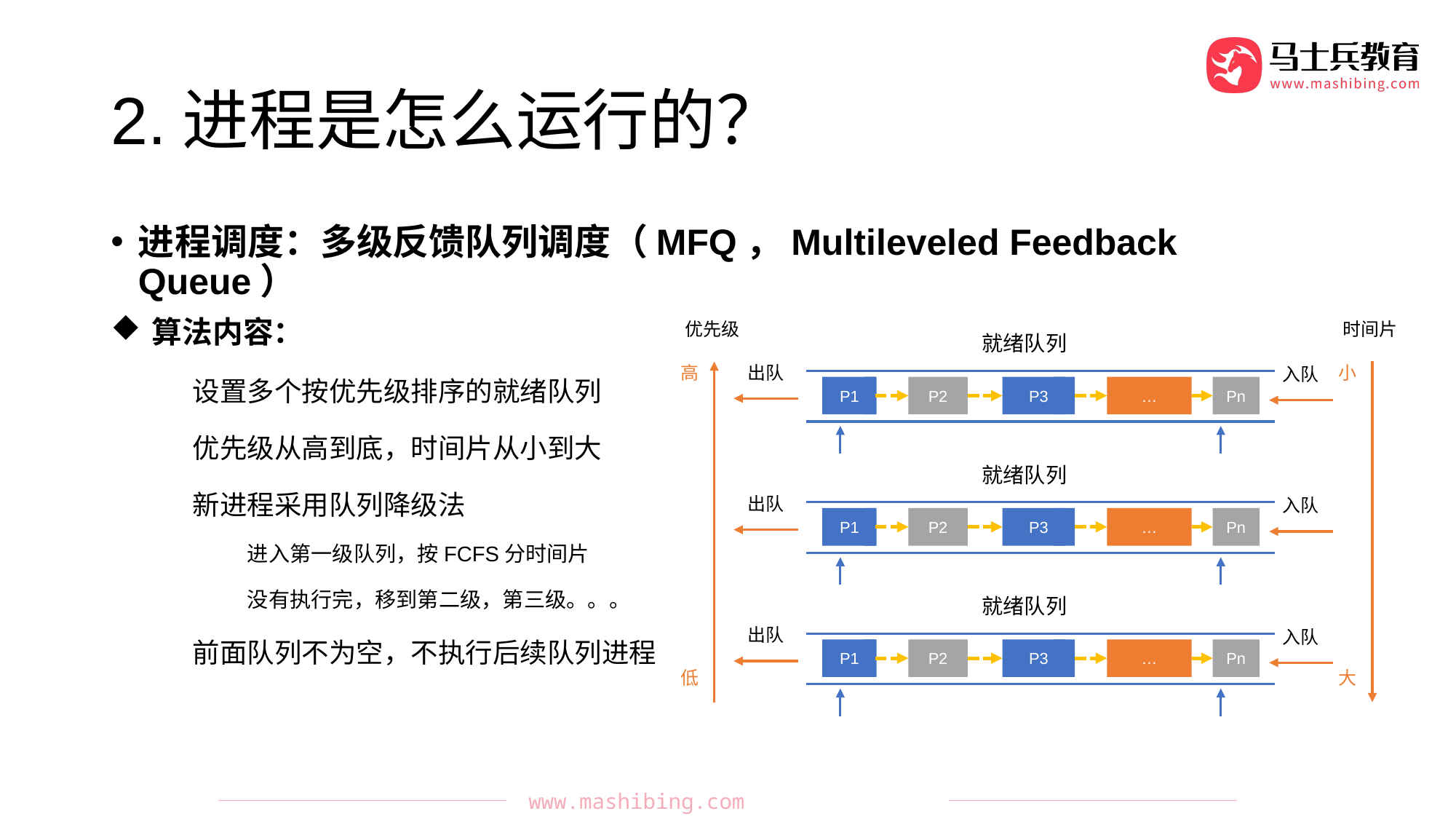

# 2.进程是怎么运行的？
进程调度：多级反馈队列调度（MFQ，Multileveled Feedback Queue）
算法内容：
设置多个按优先级排序的就绪队列
优先级从高到底，时间片从小到大
新进程采用队列降级法
进入第一级队列，按FCFS分时间片
没有执行完，移到第二级，第三级。。。
前面队列不为空，不执行后续队列进程

优先级
高

低
时间片
小

大
就绪队列
出队
入队
P1

P2
P3

…
Pn

就绪队列
出队
入队
P1

P2
P3

…
Pn

就绪队列
出队
入队
P1

P2
P3

…
Pn